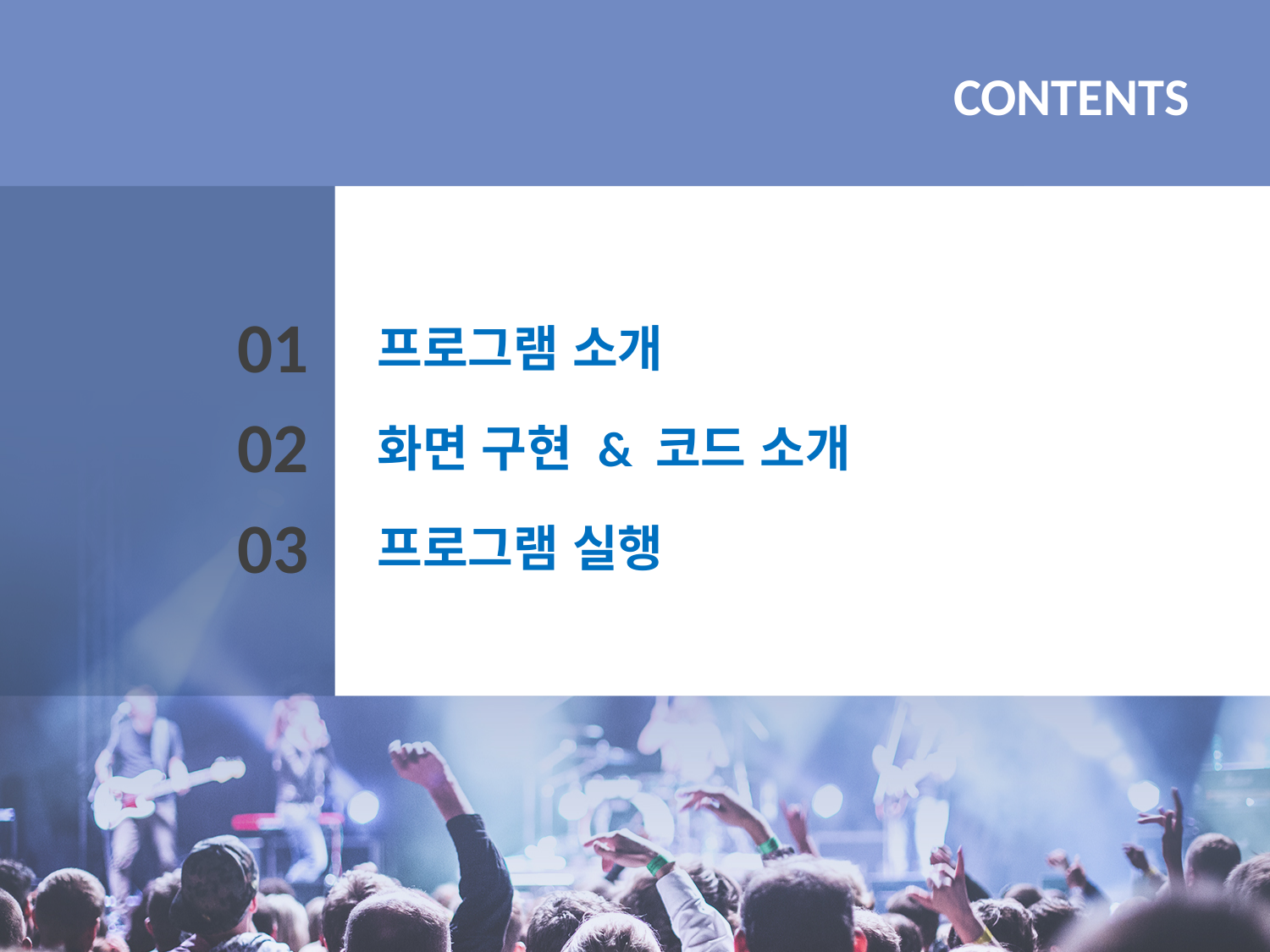

CONTENTS
01
프로그램 소개
02
화면 구현 & 코드 소개
03
프로그램 실행